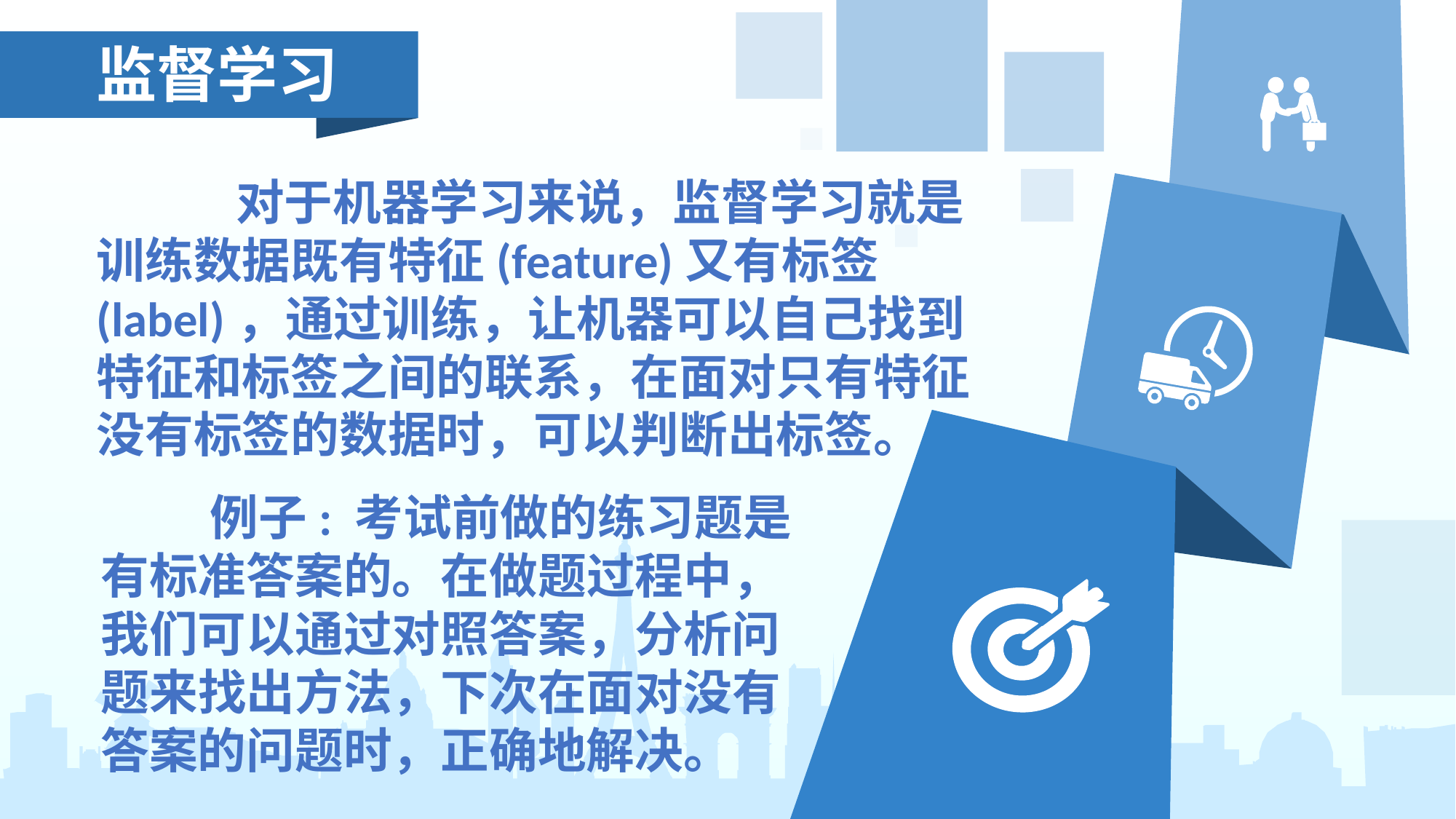

监督学习

监督学习

         对于机器学习来说，监督学习就是训练数据既有特征(feature)又有标签(label)，通过训练，让机器可以自己找到特征和标签之间的联系，在面对只有特征没有标签的数据时，可以判断出标签。

	例子: 考试前做的练习题是有标准答案的。在做题过程中，我们可以通过对照答案，分析问题来找出方法，下次在面对没有答案的问题时，正确地解决。